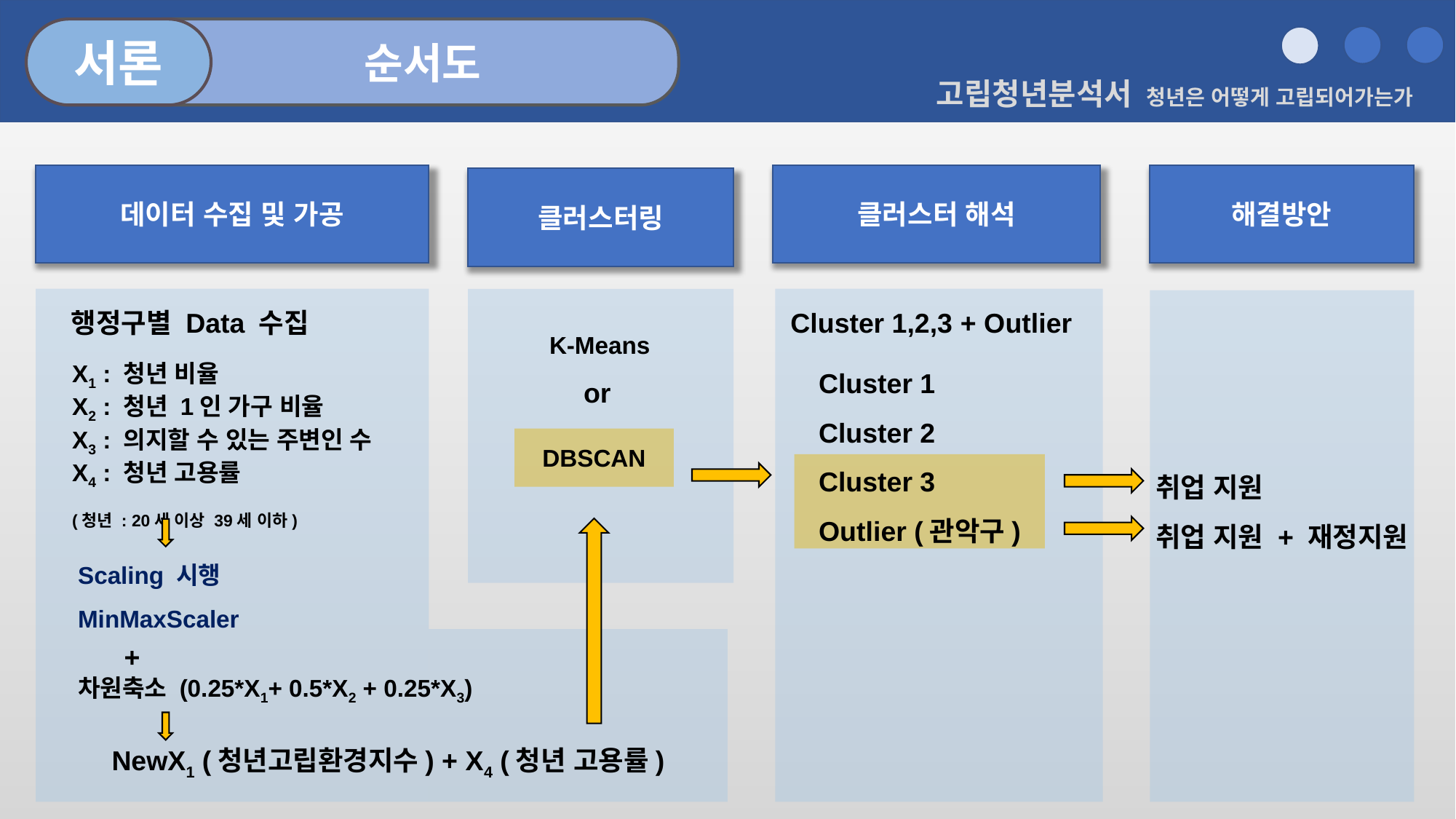

서론
		순서도

고립청년분석서 청년은 어떻게 고립되어가는가
클러스터 해석
해결방안
데이터 수집 및 가공
클러스터링

행정구별 Data 수집
Cluster 1,2,3 + Outlier
K-Means
Cluster 1
Cluster 2
Cluster 3
Outlier (관악구)
X1 : 청년 비율
X2 : 청년 1인 가구 비율
X3 : 의지할 수 있는 주변인 수
X4 : 청년 고용률

(청년 : 20세 이상 39세 이하)
or

DBSCAN
취업 지원
취업 지원 + 재정지원

Scaling 시행
MinMaxScaler

      +
차원축소 (0.25*X1+ 0.5*X2 + 0.25*X3)

NewX1 (청년고립환경지수) + X4 (청년 고용률)